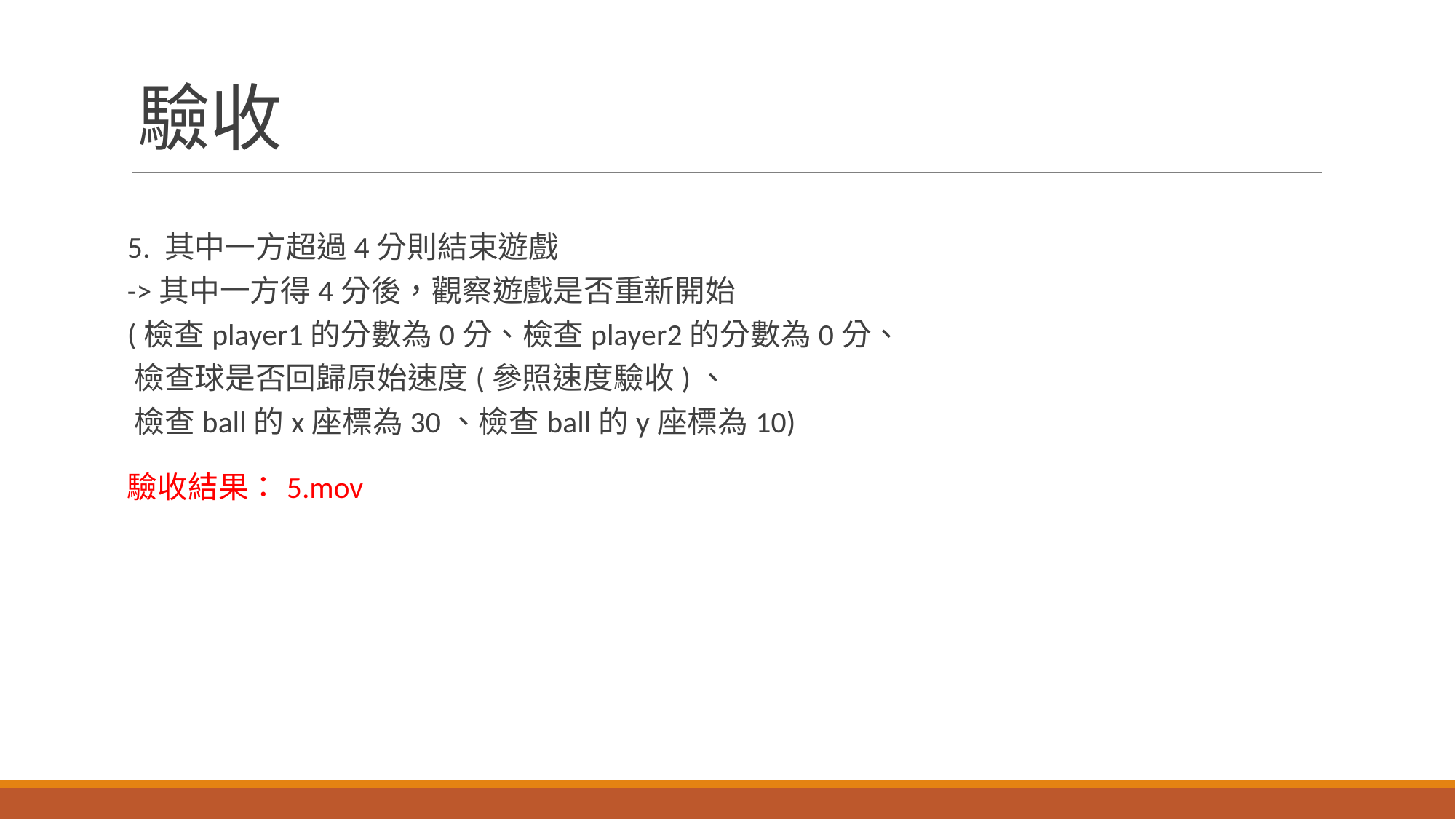

# 驗收
5. 其中一方超過4分則結束遊戲
->其中一方得4分後，觀察遊戲是否重新開始
(檢查player1的分數為0分、檢查player2的分數為0分、
 檢查球是否回歸原始速度(參照速度驗收)、
 檢查ball的x座標為30、檢查ball的y座標為10)
驗收結果：5.mov